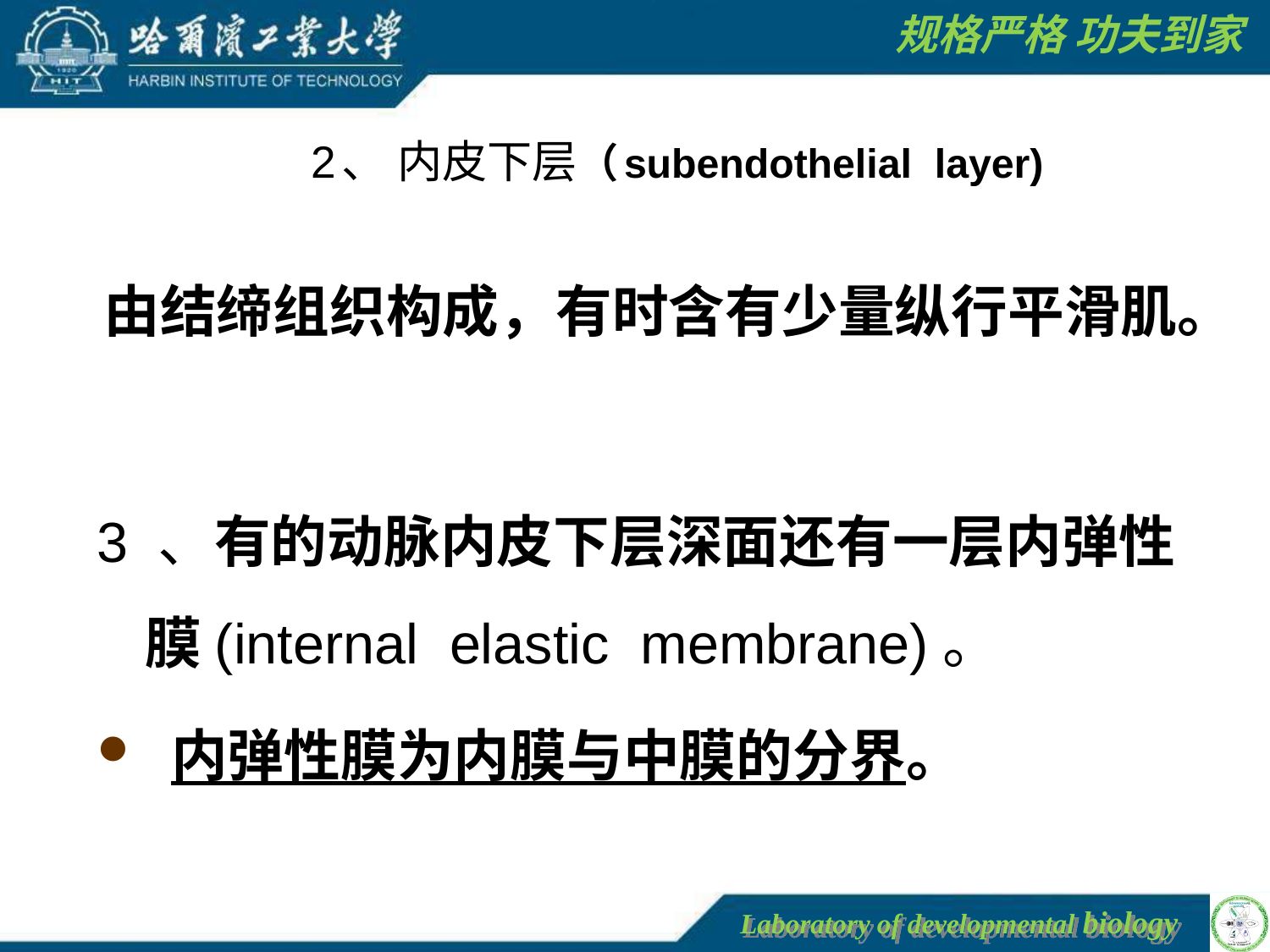

2、 内皮下层（subendothelial  layer)
      由结缔组织构成，有时含有少量纵行平滑肌。
3 、有的动脉内皮下层深面还有一层内弹性膜(internal  elastic  membrane)。
 内弹性膜为内膜与中膜的分界。